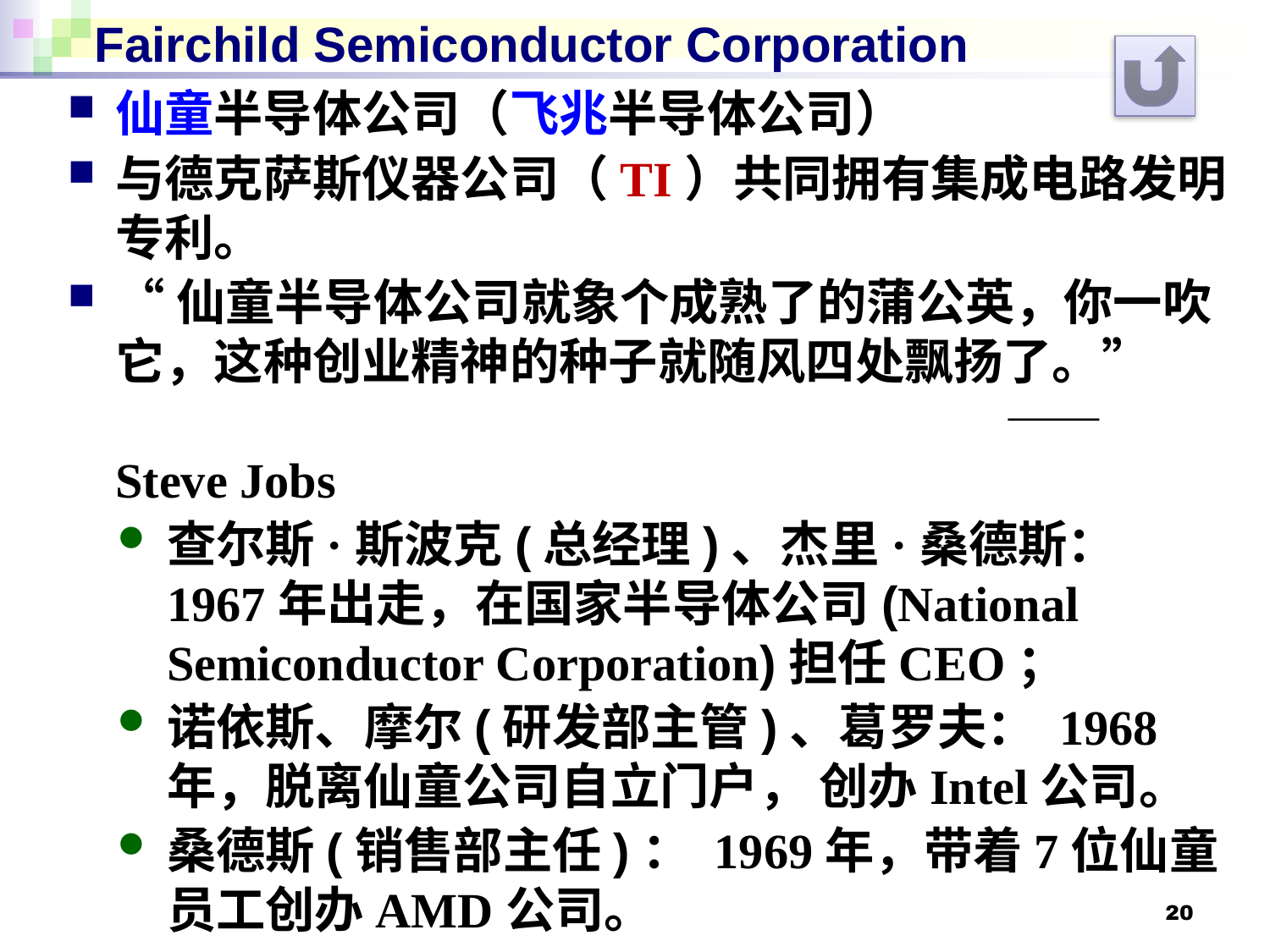

# Fairchild Semiconductor Corporation

仙童半导体公司（飞兆半导体公司）
与德克萨斯仪器公司（TI）共同拥有集成电路发明专利。
“仙童半导体公司就象个成熟了的蒲公英，你一吹它，这种创业精神的种子就随风四处飘扬了。”							—— Steve Jobs
查尔斯·斯波克(总经理)、杰里·桑德斯： 1967年出走，在国家半导体公司(National Semiconductor Corporation)担任CEO；
诺依斯、摩尔(研发部主管)、葛罗夫： 1968年，脱离仙童公司自立门户， 创办Intel公司。
桑德斯(销售部主任)： 1969年，带着7位仙童员工创办AMD公司。
20